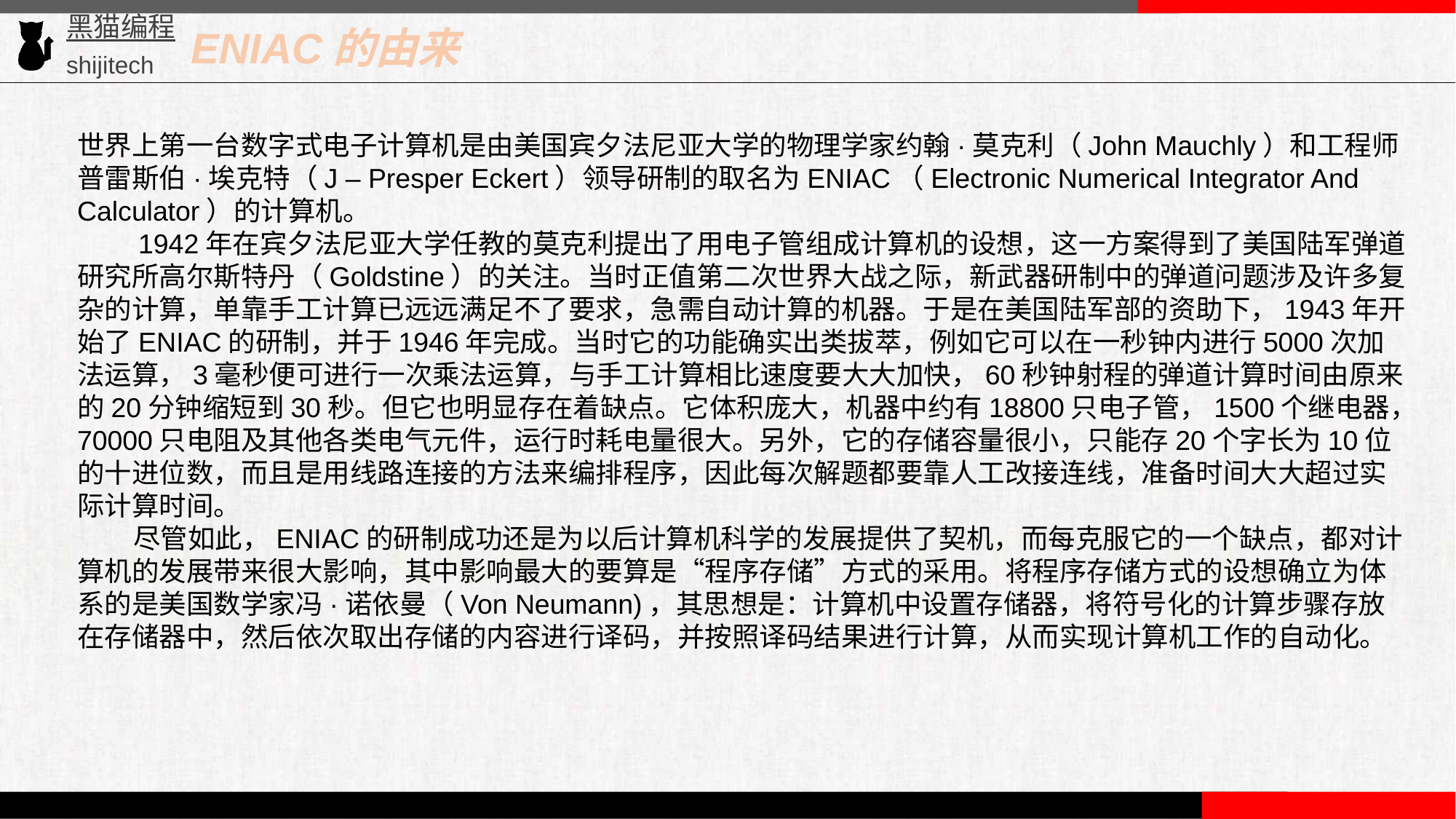

ENIAC的由来
世界上第一台数字式电子计算机是由美国宾夕法尼亚大学的物理学家约翰·莫克利（John Mauchly）和工程师普雷斯伯·埃克特（J – Presper Eckert）领导研制的取名为ENIAC（Electronic Numerical Integrator And Calculator）的计算机。
        1942年在宾夕法尼亚大学任教的莫克利提出了用电子管组成计算机的设想，这一方案得到了美国陆军弹道研究所高尔斯特丹（Goldstine）的关注。当时正值第二次世界大战之际，新武器研制中的弹道问题涉及许多复杂的计算，单靠手工计算已远远满足不了要求，急需自动计算的机器。于是在美国陆军部的资助下，1943年开始了ENIAC的研制，并于1946年完成。当时它的功能确实出类拔萃，例如它可以在一秒钟内进行5000次加法运算，3毫秒便可进行一次乘法运算，与手工计算相比速度要大大加快，60秒钟射程的弹道计算时间由原来的20分钟缩短到30秒。但它也明显存在着缺点。它体积庞大，机器中约有18800只电子管，1500个继电器，70000只电阻及其他各类电气元件，运行时耗电量很大。另外，它的存储容量很小，只能存20个字长为10位的十进位数，而且是用线路连接的方法来编排程序，因此每次解题都要靠人工改接连线，准备时间大大超过实际计算时间。
        尽管如此，ENIAC的研制成功还是为以后计算机科学的发展提供了契机，而每克服它的一个缺点，都对计算机的发展带来很大影响，其中影响最大的要算是“程序存储”方式的采用。将程序存储方式的设想确立为体系的是美国数学家冯·诺依曼（Von Neumann)，其思想是：计算机中设置存储器，将符号化的计算步骤存放在存储器中，然后依次取出存储的内容进行译码，并按照译码结果进行计算，从而实现计算机工作的自动化。